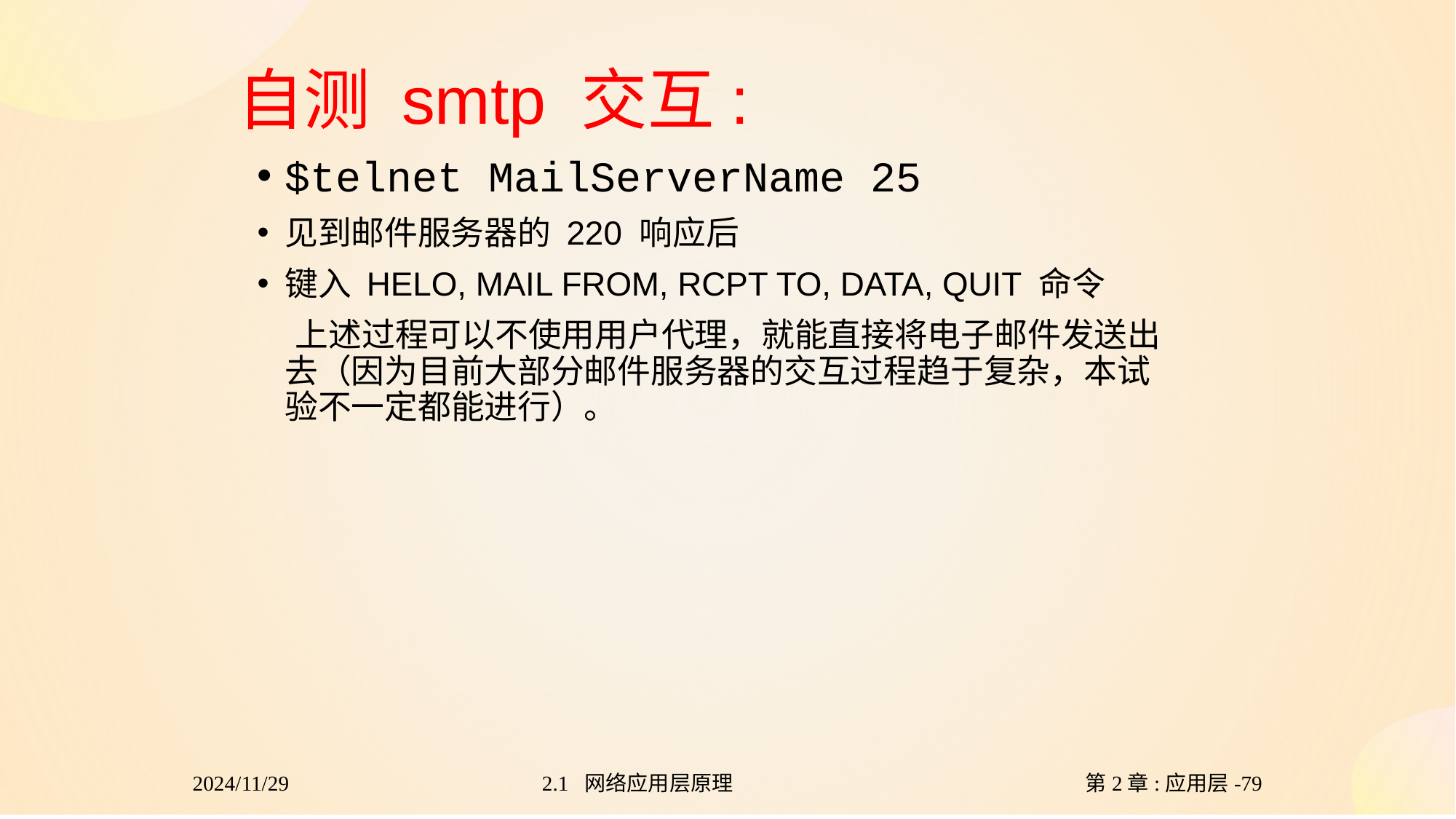

自测 smtp 交互:
$telnet MailServerName 25
见到邮件服务器的 220 响应后
键入 HELO, MAIL FROM, RCPT TO, DATA, QUIT 命令
    上述过程可以不使用用户代理，就能直接将电子邮件发送出去（因为目前大部分邮件服务器的交互过程趋于复杂，本试验不一定都能进行）。
2024/11/29
2.1  网络应用层原理
第2章:应用层-79